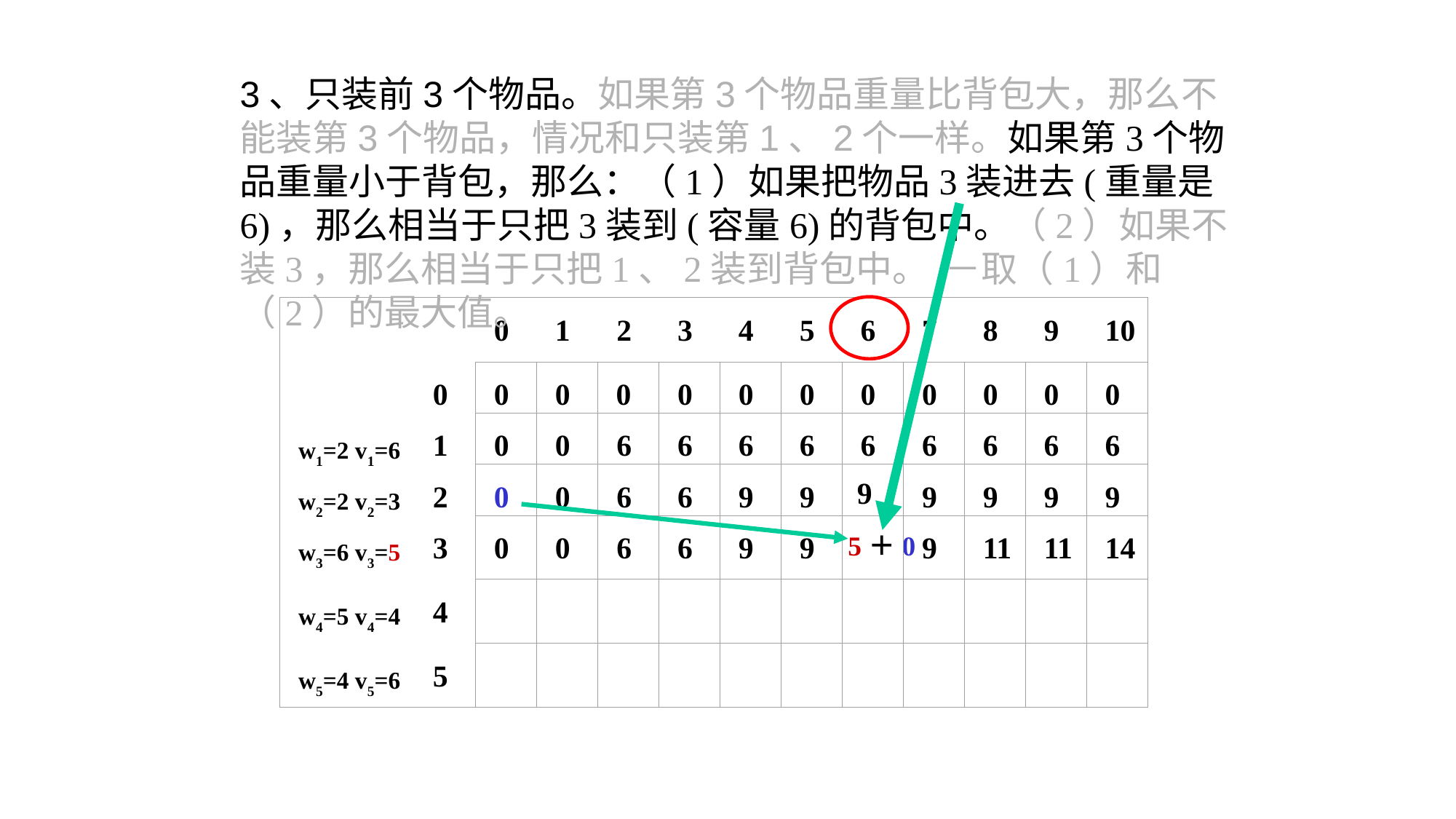

3、只装前3个物品。如果第3个物品重量比背包大，那么不能装第3个物品，情况和只装第1、2个一样。如果第3个物品重量小于背包，那么：（1）如果把物品3装进去(重量是6)，那么相当于只把3装到(容量6)的背包中。（2）如果不装3，那么相当于只把1、2装到背包中。  －取（1）和（2）的最大值。

0

1

2

3

4

5

6

7

8

9

10

0

0

0

0

0

0

0

0

0

0

0

0

w1=2 v1=6

1

0

0

6

6

6

6

6

6

6

6

6

9

w2=2 v2=3

2

0

0

6

6

9

9

9

9

9

9

w3=6 v3=5

3

0

0

6

6

9

9

9

11

11

14

5＋0

w4=5 v4=4

4

w5=4 v5=6

5